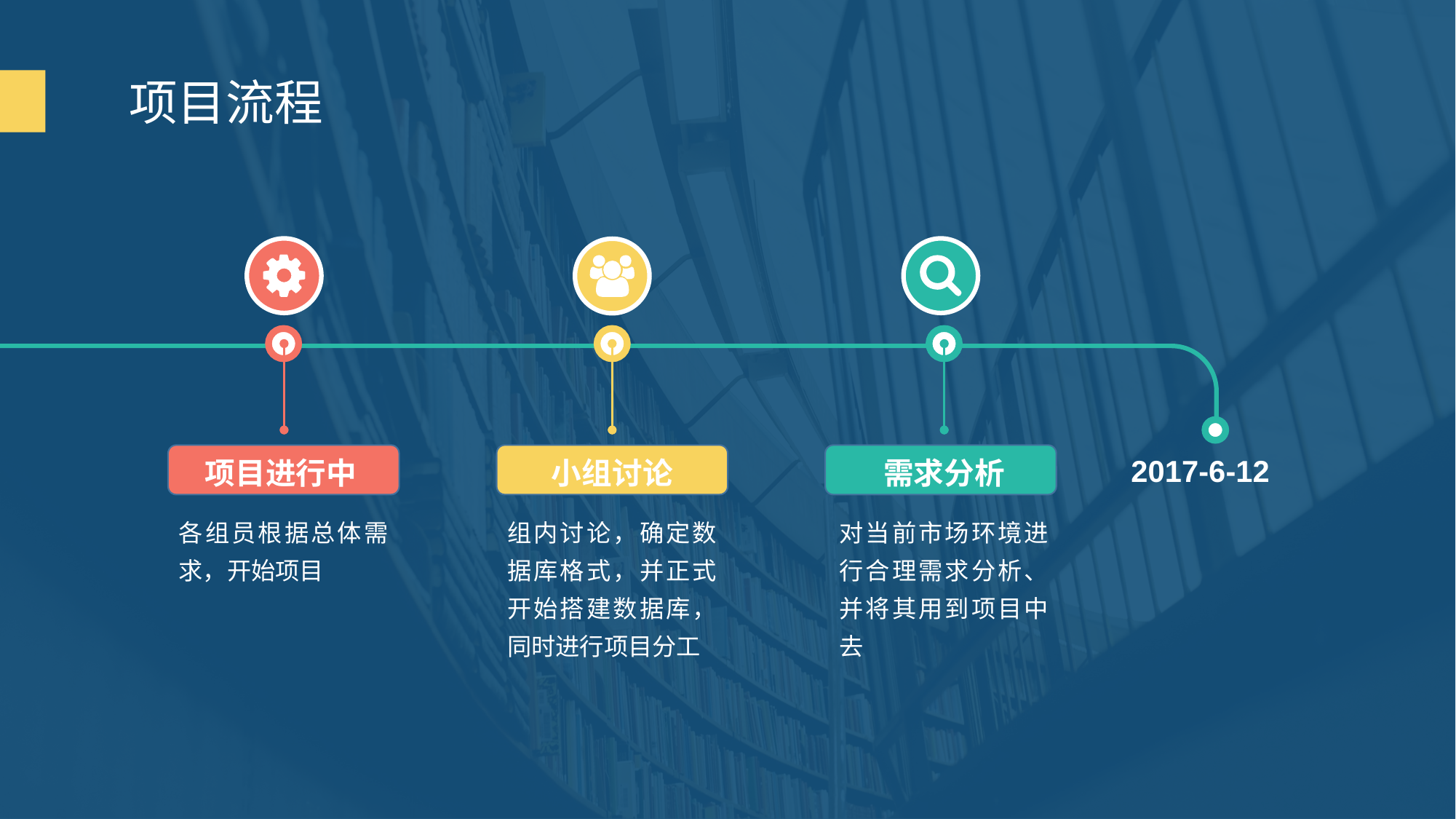

项目流程

2017-6-12
项目进行中
小组讨论
需求分析
各组员根据总体需求，开始项目
组内讨论，确定数据库格式，并正式开始搭建数据库，同时进行项目分工
对当前市场环境进行合理需求分析、并将其用到项目中去